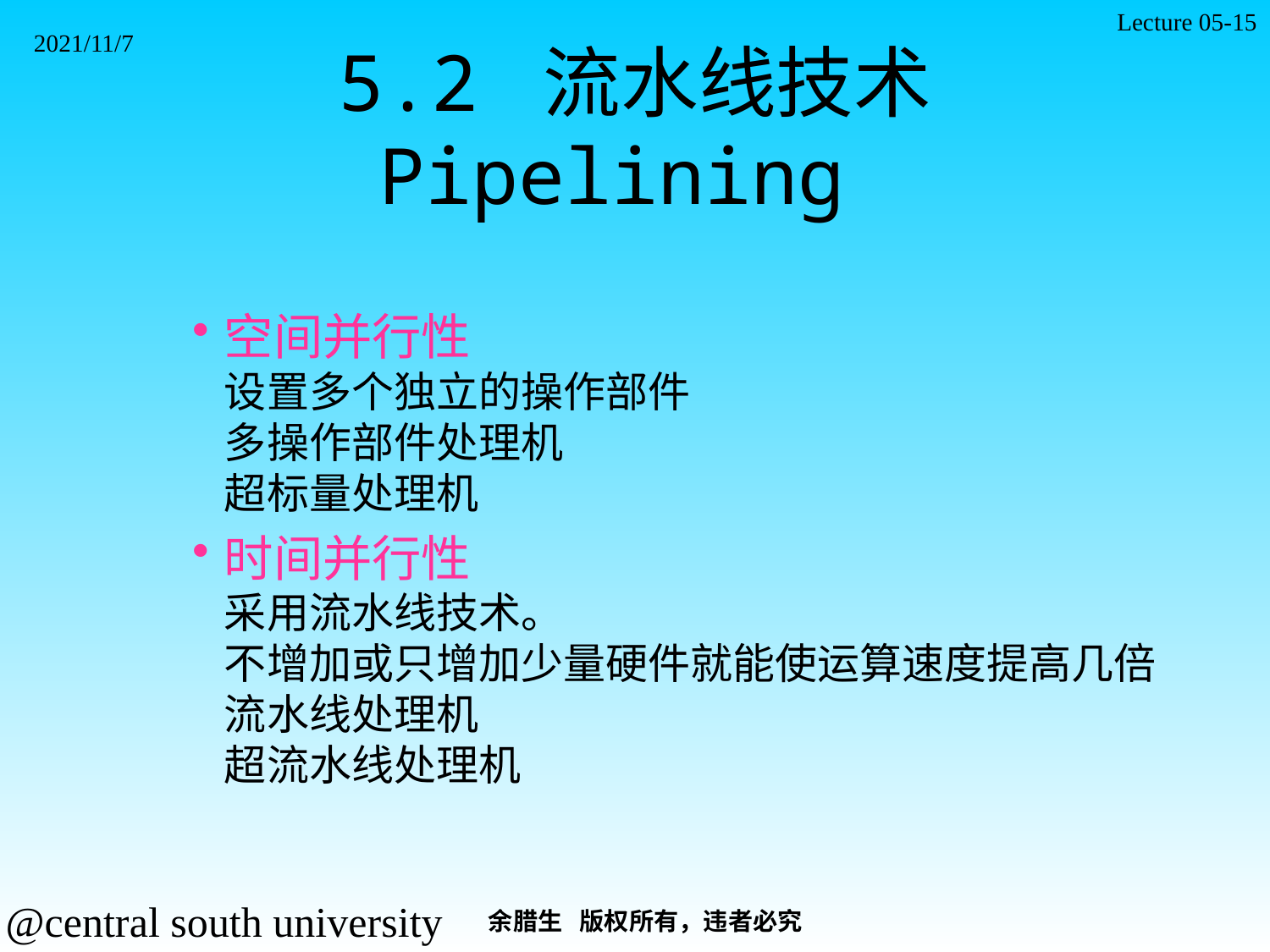

Lecture 05-15
2021/11/7
# 5.2 流水线技术 Pipelining

空间并行性
设置多个独立的操作部件
多操作部件处理机
超标量处理机
时间并行性
采用流水线技术。
不增加或只增加少量硬件就能使运算速度提高几倍
流水线处理机
超流水线处理机
余腊生   版权所有，违者必究